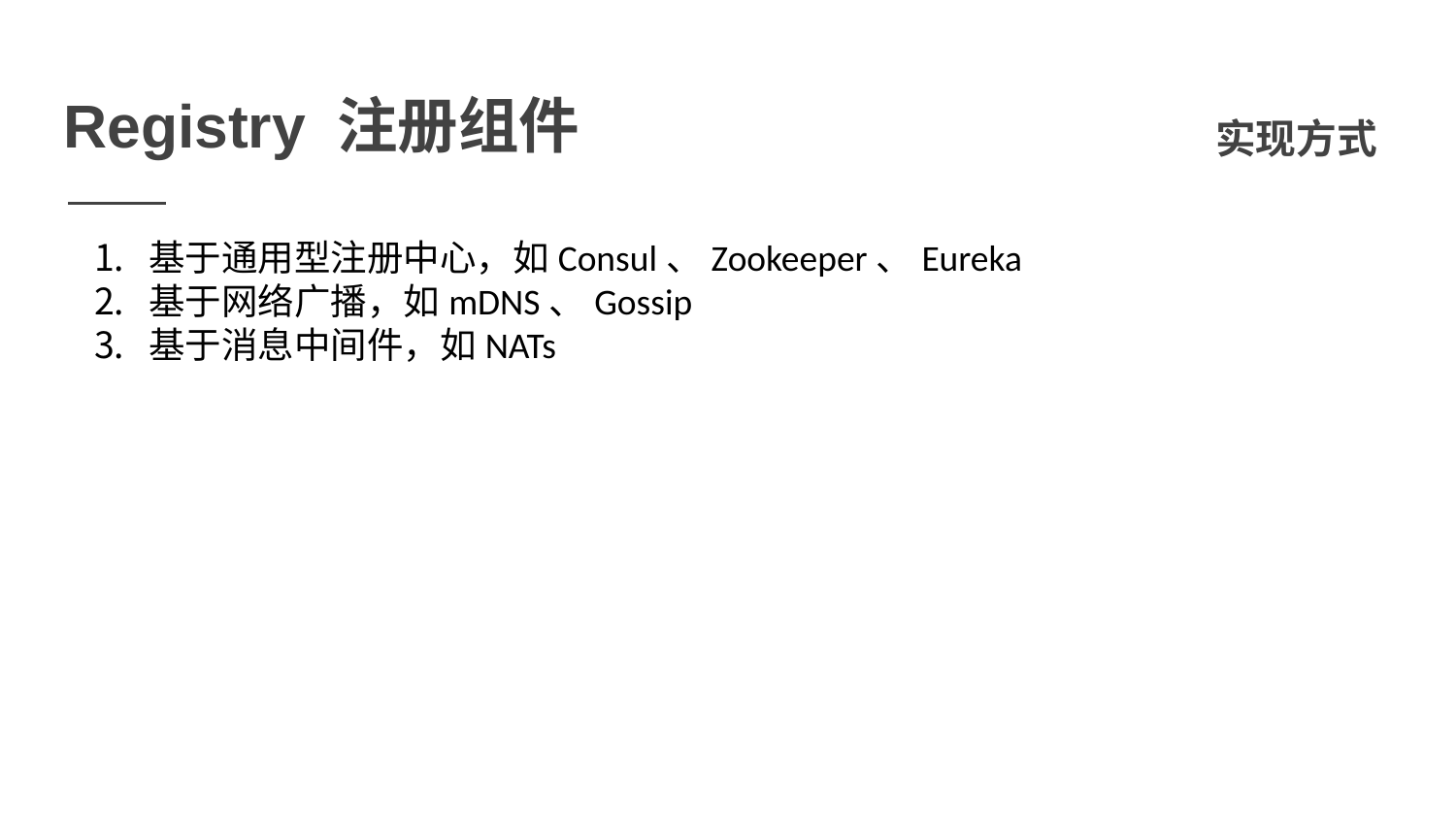

Registry 注册组件
实现方式
基于通用型注册中心，如Consul、Zookeeper、Eureka
基于网络广播，如mDNS、Gossip
基于消息中间件，如NATs